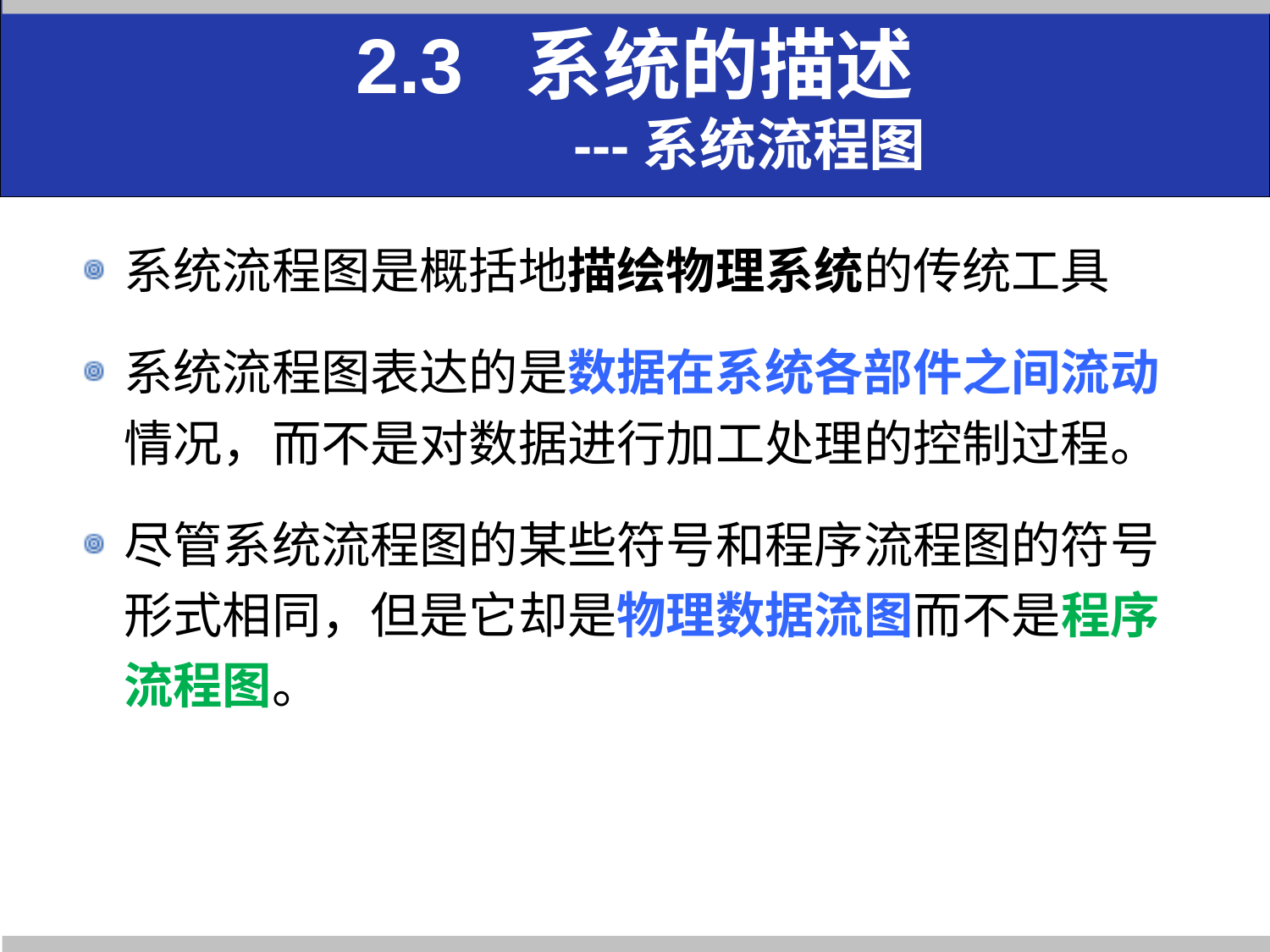

# 2.3  系统的描述 ---系统流程图
系统流程图是概括地描绘物理系统的传统工具
系统流程图表达的是数据在系统各部件之间流动情况，而不是对数据进行加工处理的控制过程。
尽管系统流程图的某些符号和程序流程图的符号形式相同，但是它却是物理数据流图而不是程序流程图。

135